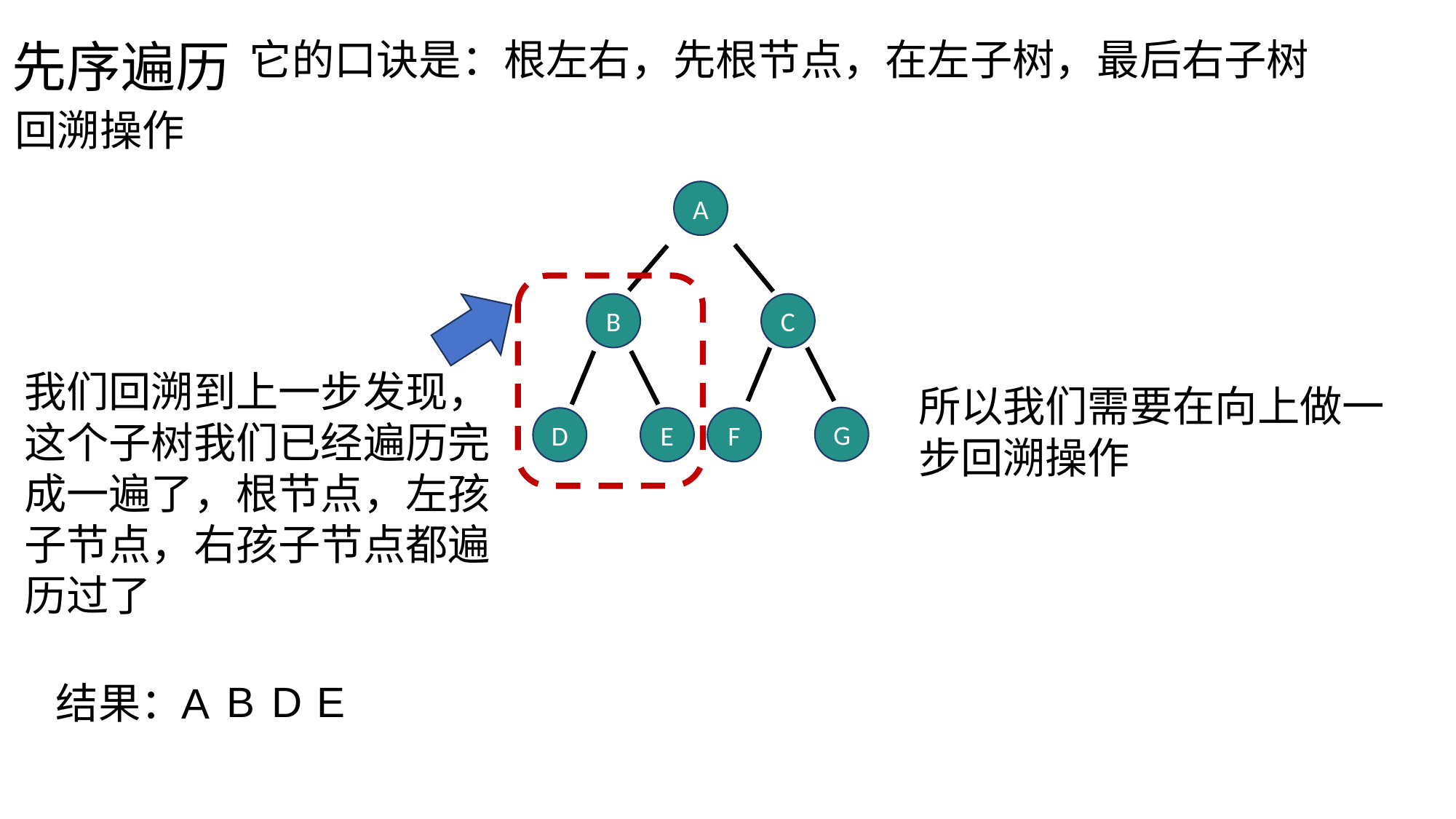

先序遍历
它的口诀是：根左右，先根节点，在左子树，最后右子树
回溯操作
A

B
C
我们回溯到上一步发现，这个子树我们已经遍历完成一遍了，根节点，左孩子节点，右孩子节点都遍历过了
所以我们需要在向上做一步回溯操作
G
D
E
F
B
D
E
结果：
A